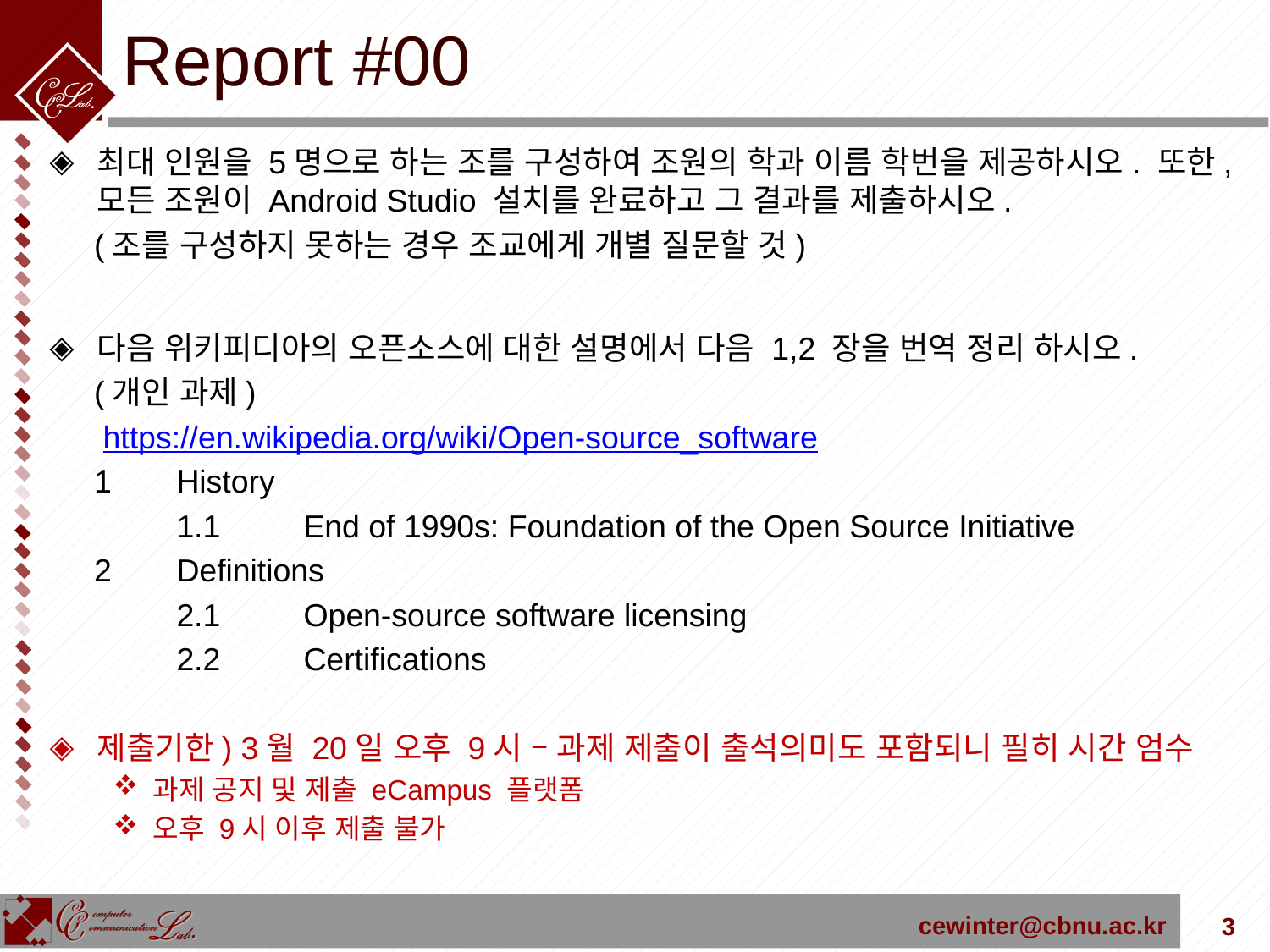

# Report #00
최대 인원을 5명으로 하는 조를 구성하여 조원의 학과 이름 학번을 제공하시오. 또한, 모든 조원이 Android Studio 설치를 완료하고 그 결과를 제출하시오.
     (조를 구성하지 못하는 경우 조교에게 개별 질문할 것)

다음 위키피디아의 오픈소스에 대한 설명에서 다음 1,2 장을 번역 정리 하시오.
     (개인 과제)
      https://en.wikipedia.org/wiki/Open-source_software
     1	History
	1.1	End of 1990s: Foundation of the Open Source Initiative
     2	Definitions
	2.1	Open-source software licensing
	2.2	Certifications

제출기한) 3월 20일 오후 9시 – 과제 제출이 출석의미도 포함되니 필히 시간 엄수
과제 공지 및 제출 eCampus 플랫폼
오후 9시 이후 제출 불가